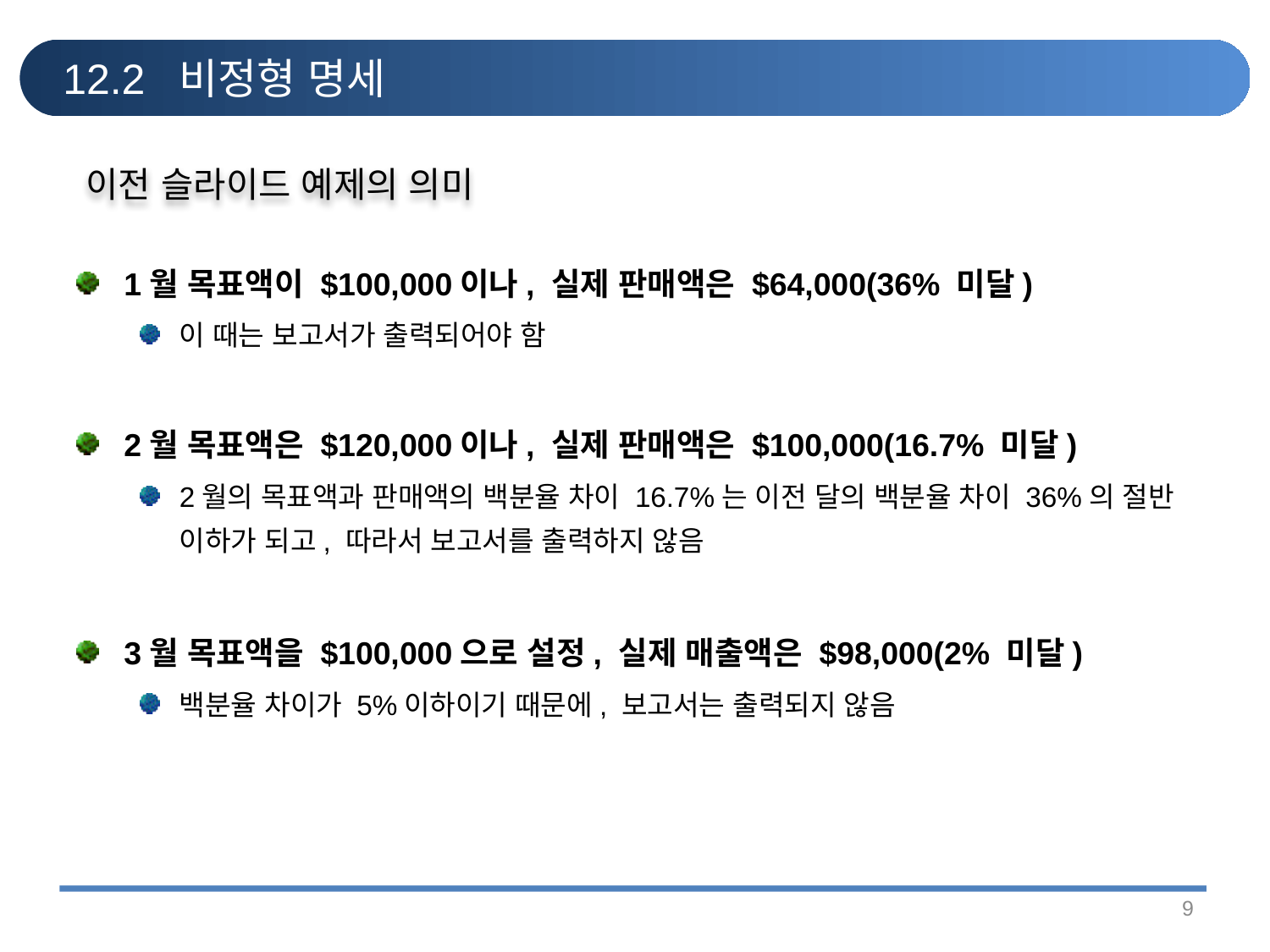

# 12.2  비정형 명세
이전 슬라이드 예제의 의미
1월 목표액이 $100,000이나, 실제 판매액은 $64,000(36% 미달)
이 때는 보고서가 출력되어야 함

2월 목표액은 $120,000이나, 실제 판매액은 $100,000(16.7% 미달)
2월의 목표액과 판매액의 백분율 차이 16.7%는 이전 달의 백분율 차이 36%의 절반 이하가 되고, 따라서 보고서를 출력하지 않음

3월 목표액을 $100,000으로 설정, 실제 매출액은 $98,000(2% 미달)
백분율 차이가 5%이하이기 때문에, 보고서는 출력되지 않음

9